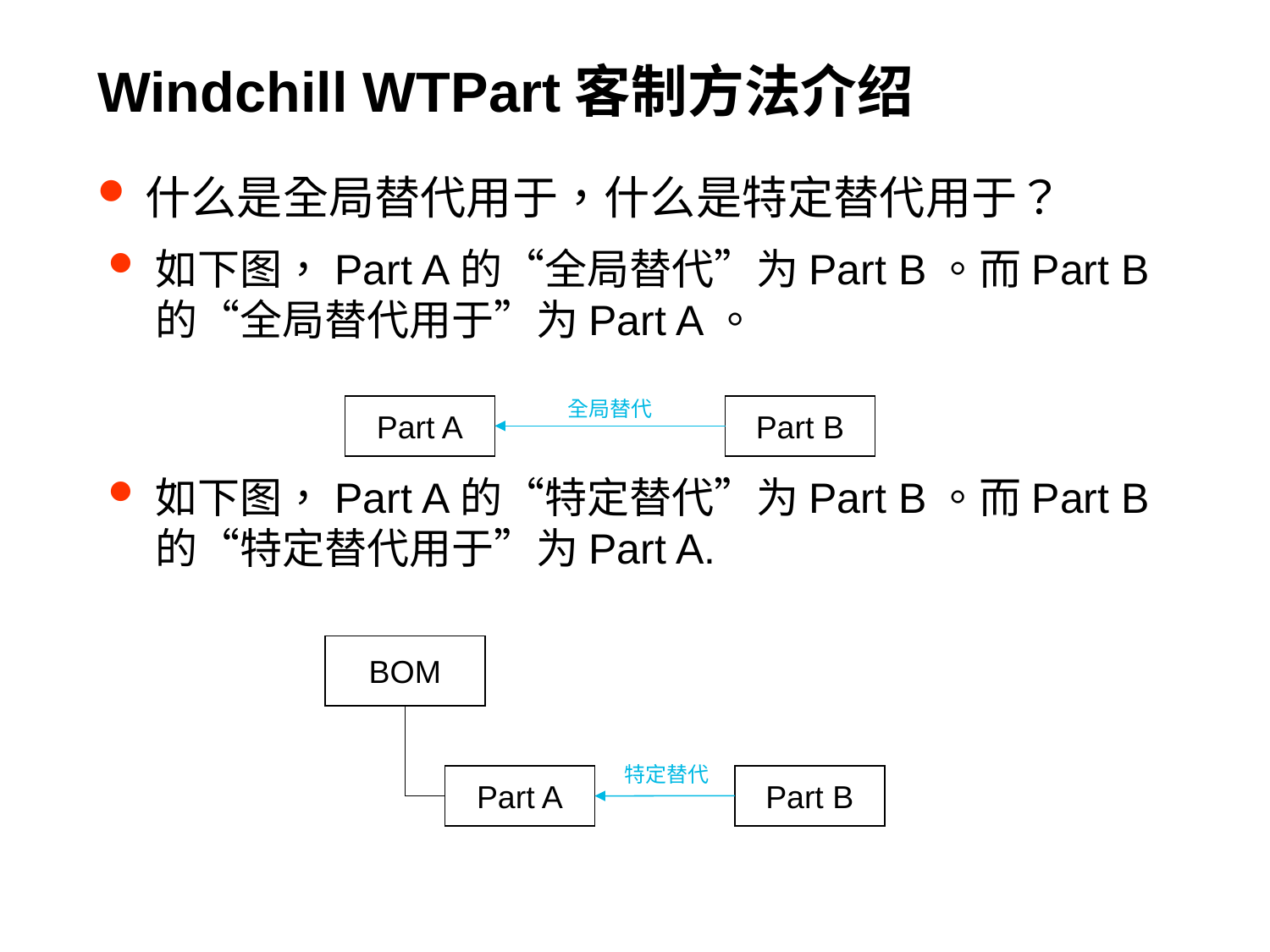

# Windchill WTPart客制方法介绍
什么是全局替代用于，什么是特定替代用于？
如下图，Part A的“全局替代”为Part B。而Part B的“全局替代用于”为Part A。

如下图，Part A的“特定替代”为Part B。而Part B的“特定替代用于”为Part A.

全局替代
Part A
Part B
BOM
特定替代
Part B
Part A